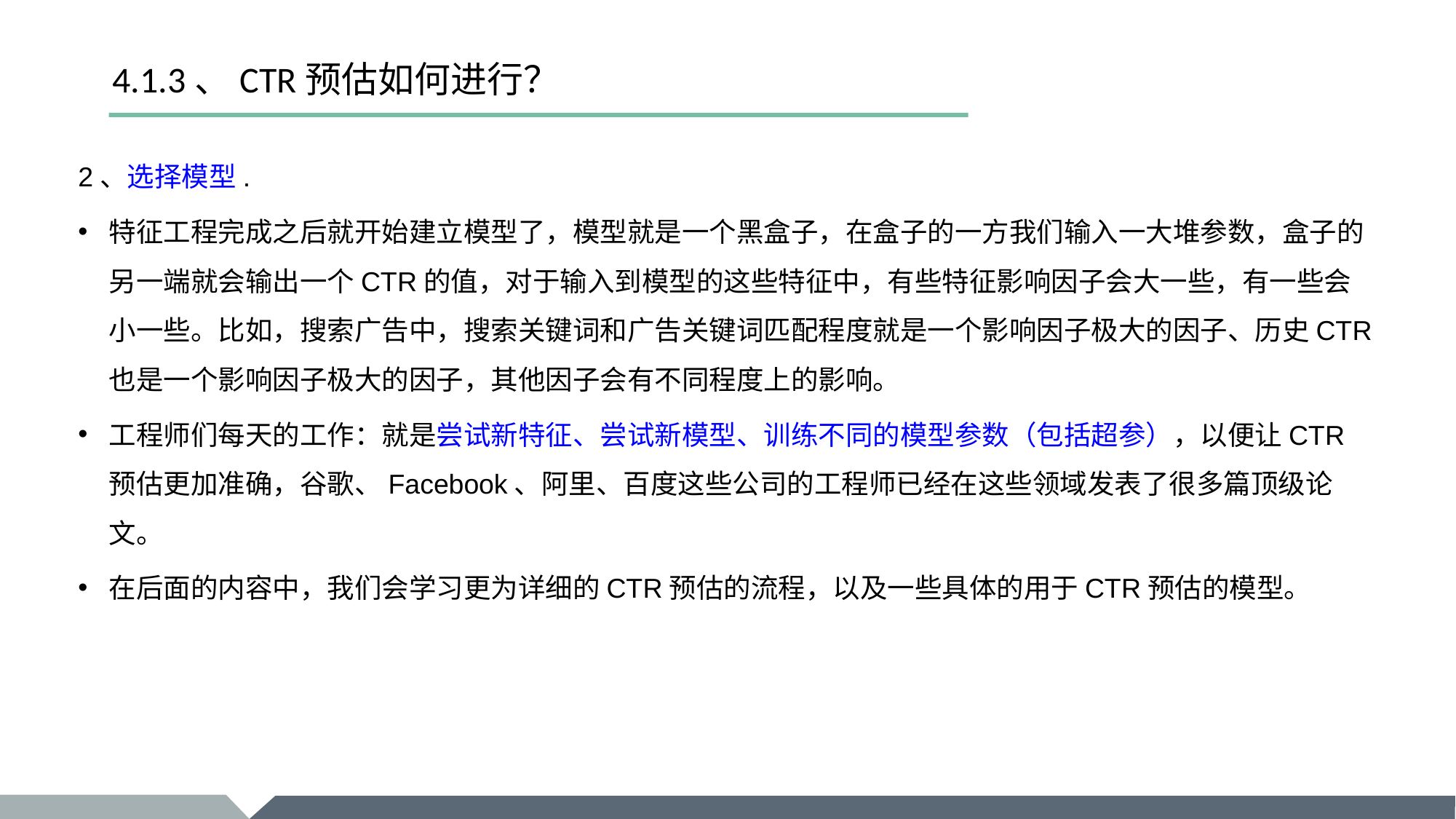

# 4.1.3、CTR预估如何进行？
2、选择模型.
特征工程完成之后就开始建立模型了，模型就是一个黑盒子，在盒子的一方我们输入一大堆参数，盒子的另一端就会输出一个CTR的值，对于输入到模型的这些特征中，有些特征影响因子会大一些，有一些会小一些。比如，搜索广告中，搜索关键词和广告关键词匹配程度就是一个影响因子极大的因子、历史CTR也是一个影响因子极大的因子，其他因子会有不同程度上的影响。
工程师们每天的工作：就是尝试新特征、尝试新模型、训练不同的模型参数（包括超参），以便让CTR预估更加准确，谷歌、Facebook、阿里、百度这些公司的工程师已经在这些领域发表了很多篇顶级论文。
在后面的内容中，我们会学习更为详细的CTR预估的流程，以及一些具体的用于CTR预估的模型。